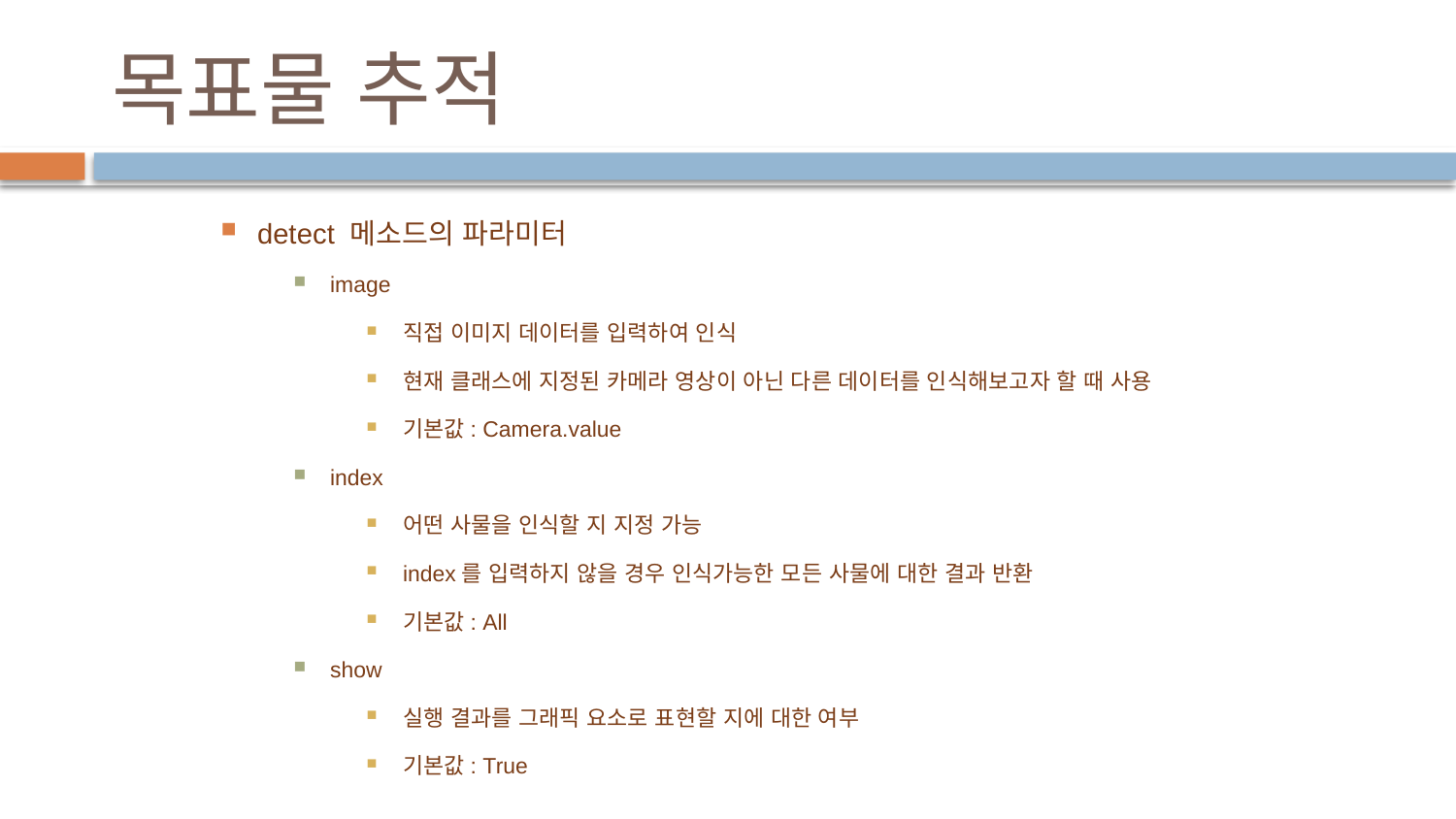

# 목표물 추적
detect 메소드의 파라미터
image
직접 이미지 데이터를 입력하여 인식
현재 클래스에 지정된 카메라 영상이 아닌 다른 데이터를 인식해보고자 할 때 사용
기본값: Camera.value
index
어떤 사물을 인식할 지 지정 가능
index를 입력하지 않을 경우 인식가능한 모든 사물에 대한 결과 반환
기본값: All
show
실행 결과를 그래픽 요소로 표현할 지에 대한 여부
기본값: True